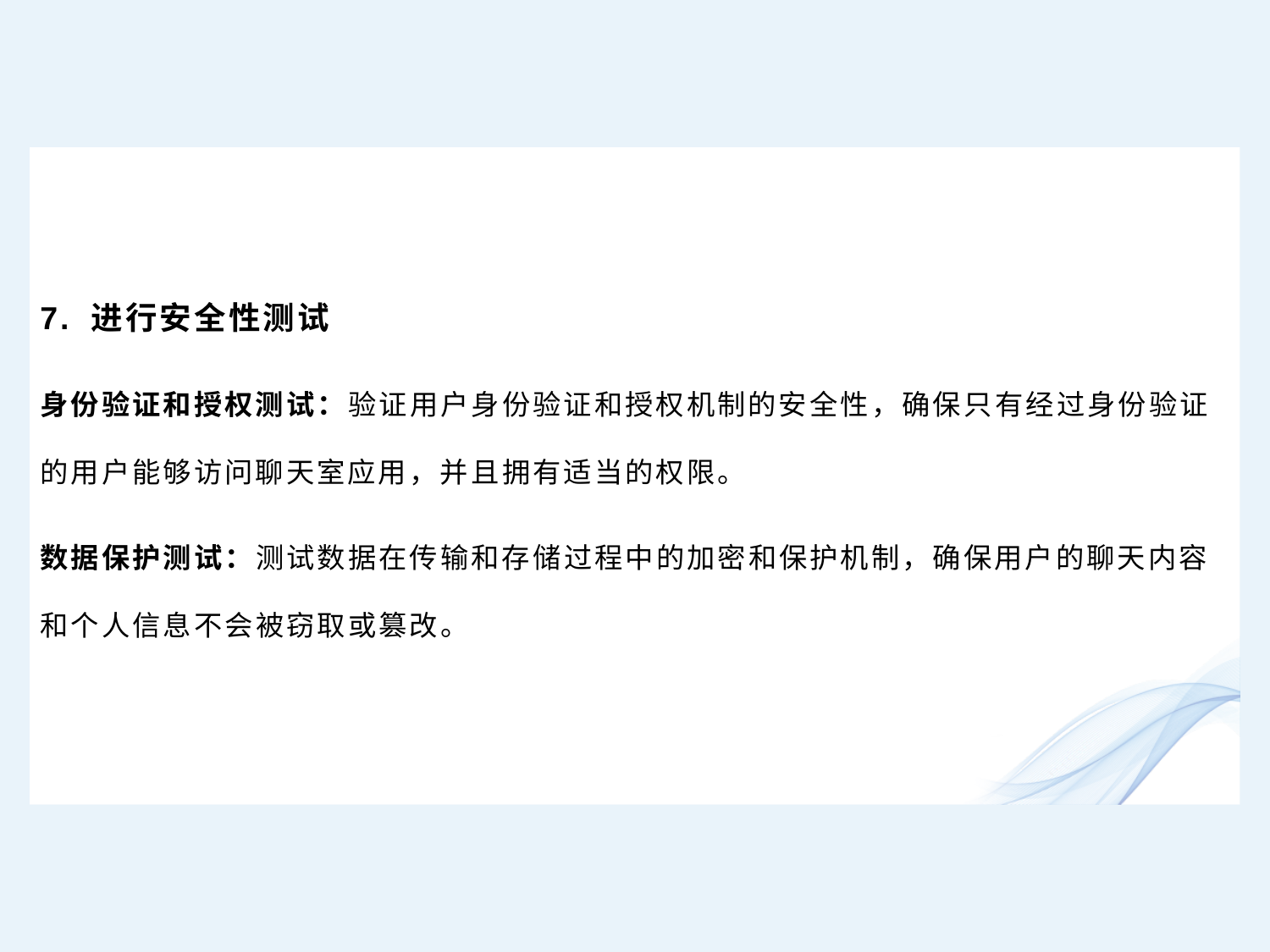

7. 进行安全性测试
身份验证和授权测试：验证用户身份验证和授权机制的安全性，确保只有经过身份验证的用户能够访问聊天室应用，并且拥有适当的权限。
数据保护测试：测试数据在传输和存储过程中的加密和保护机制，确保用户的聊天内容和个人信息不会被窃取或篡改。